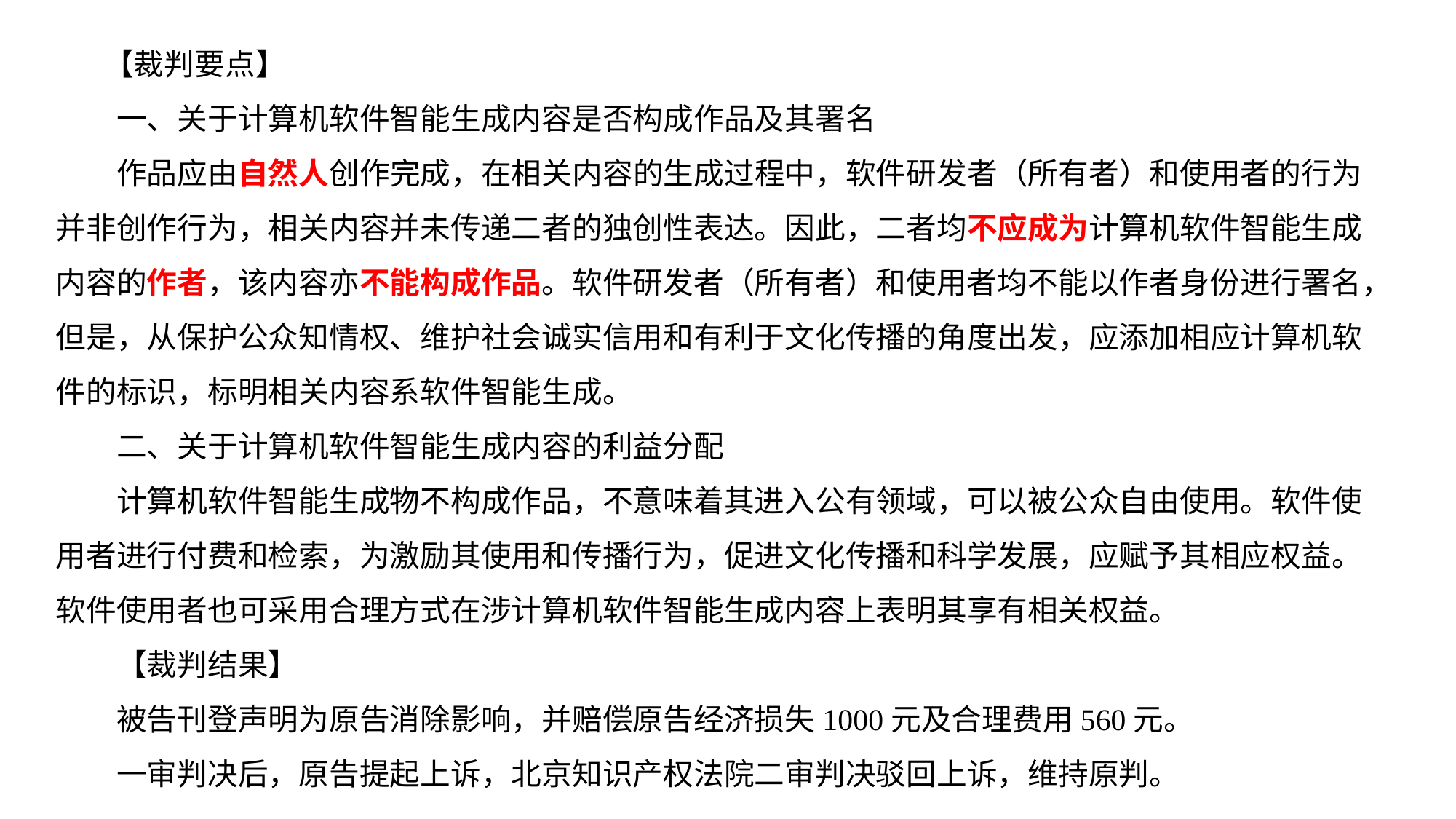

【裁判要点】
　　一、关于计算机软件智能生成内容是否构成作品及其署名
　　作品应由自然人创作完成，在相关内容的生成过程中，软件研发者（所有者）和使用者的行为并非创作行为，相关内容并未传递二者的独创性表达。因此，二者均不应成为计算机软件智能生成内容的作者，该内容亦不能构成作品。软件研发者（所有者）和使用者均不能以作者身份进行署名，但是，从保护公众知情权、维护社会诚实信用和有利于文化传播的角度出发，应添加相应计算机软件的标识，标明相关内容系软件智能生成。
　　二、关于计算机软件智能生成内容的利益分配
　　计算机软件智能生成物不构成作品，不意味着其进入公有领域，可以被公众自由使用。软件使用者进行付费和检索，为激励其使用和传播行为，促进文化传播和科学发展，应赋予其相应权益。软件使用者也可采用合理方式在涉计算机软件智能生成内容上表明其享有相关权益。
　　【裁判结果】
　　被告刊登声明为原告消除影响，并赔偿原告经济损失1000元及合理费用560元。
　　一审判决后，原告提起上诉，北京知识产权法院二审判决驳回上诉，维持原判。